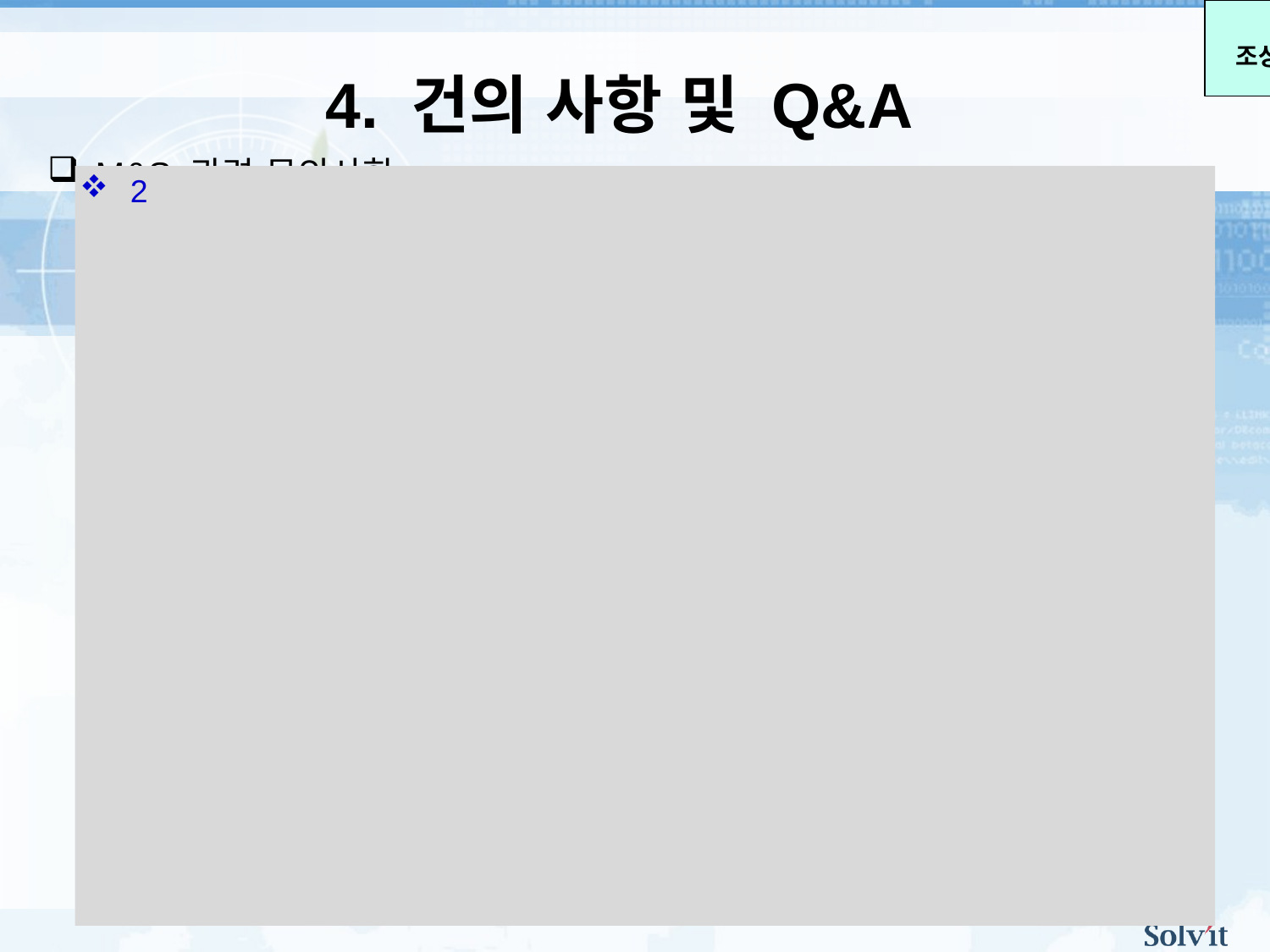

조상환
4. 건의 사항 및 Q&A
M&S 관련 문의사항
2